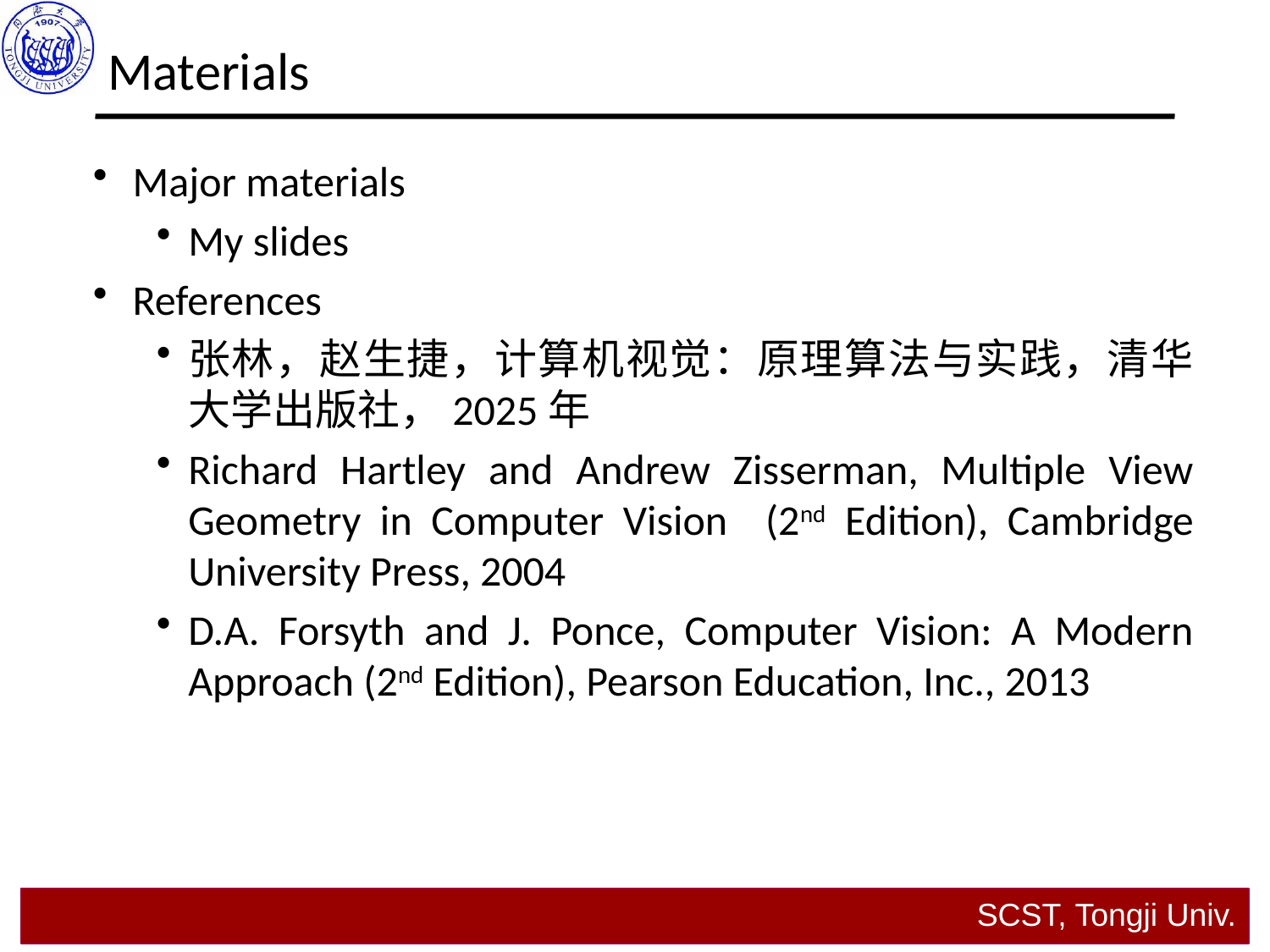

Materials
Major materials
My slides
References
张林，赵生捷，计算机视觉：原理算法与实践，清华大学出版社，2025年
Richard Hartley and Andrew Zisserman, Multiple View Geometry in Computer Vision  (2nd Edition), Cambridge University Press, 2004
D.A. Forsyth and J. Ponce, Computer Vision: A Modern Approach (2nd Edition), Pearson Education, Inc., 2013